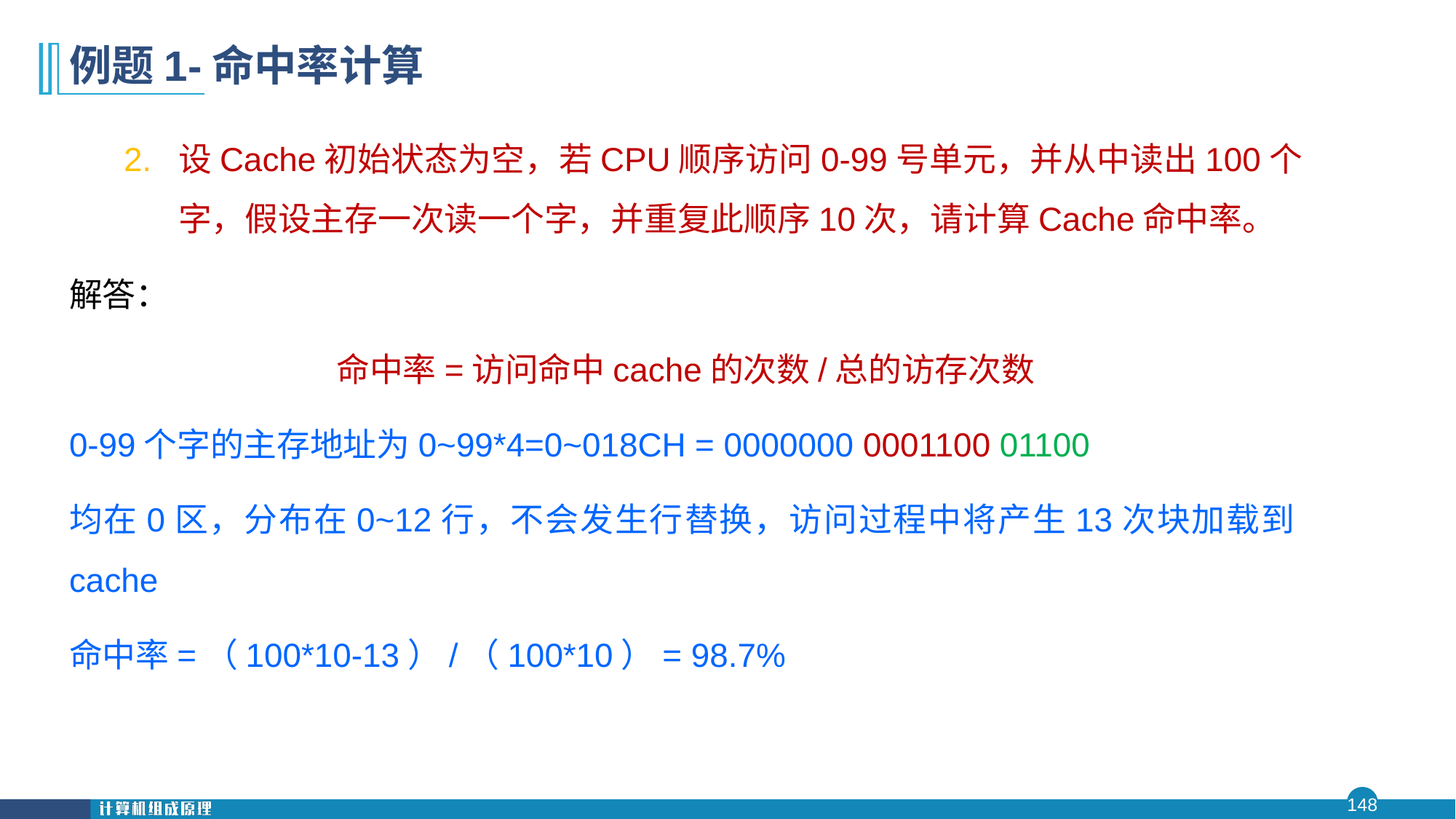

# 例题1-命中率计算
设Cache初始状态为空，若CPU顺序访问0-99号单元，并从中读出100个字，假设主存一次读一个字，并重复此顺序10次，请计算Cache命中率。
解答：
命中率=访问命中cache的次数/总的访存次数
0-99个字的主存地址为0~99*4=0~018CH = 0000000 0001100 01100
均在0区，分布在0~12行，不会发生行替换，访问过程中将产生13次块加载到cache
命中率=（100*10-13）/（100*10）= 98.7%